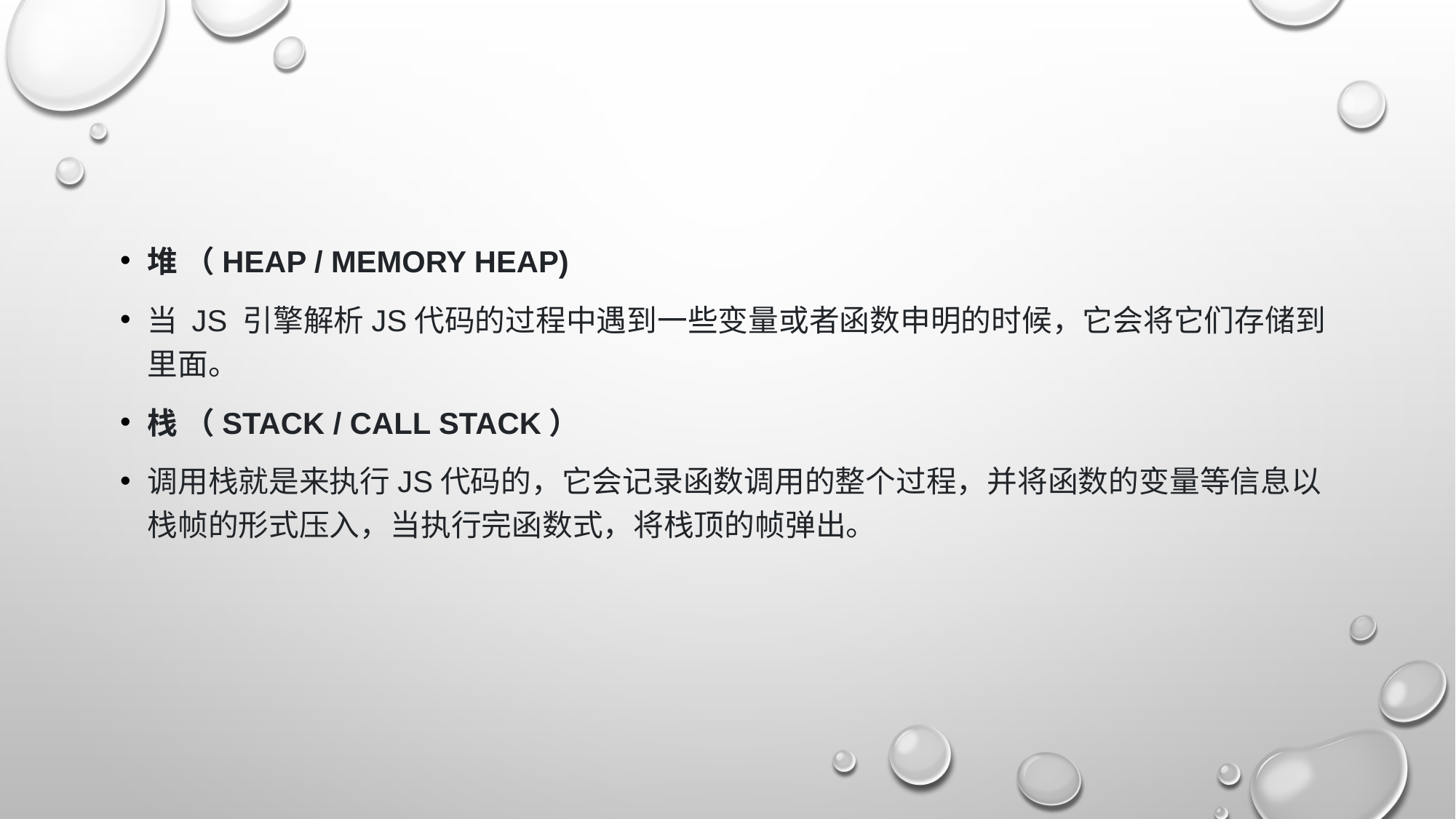

堆 （Heap / Memory Heap)
当 JS 引擎解析JS代码的过程中遇到一些变量或者函数申明的时候，它会将它们存储到里面。
栈 （Stack / Call stack）
调用栈就是来执行JS代码的，它会记录函数调用的整个过程，并将函数的变量等信息以栈帧的形式压入，当执行完函数式，将栈顶的帧弹出。